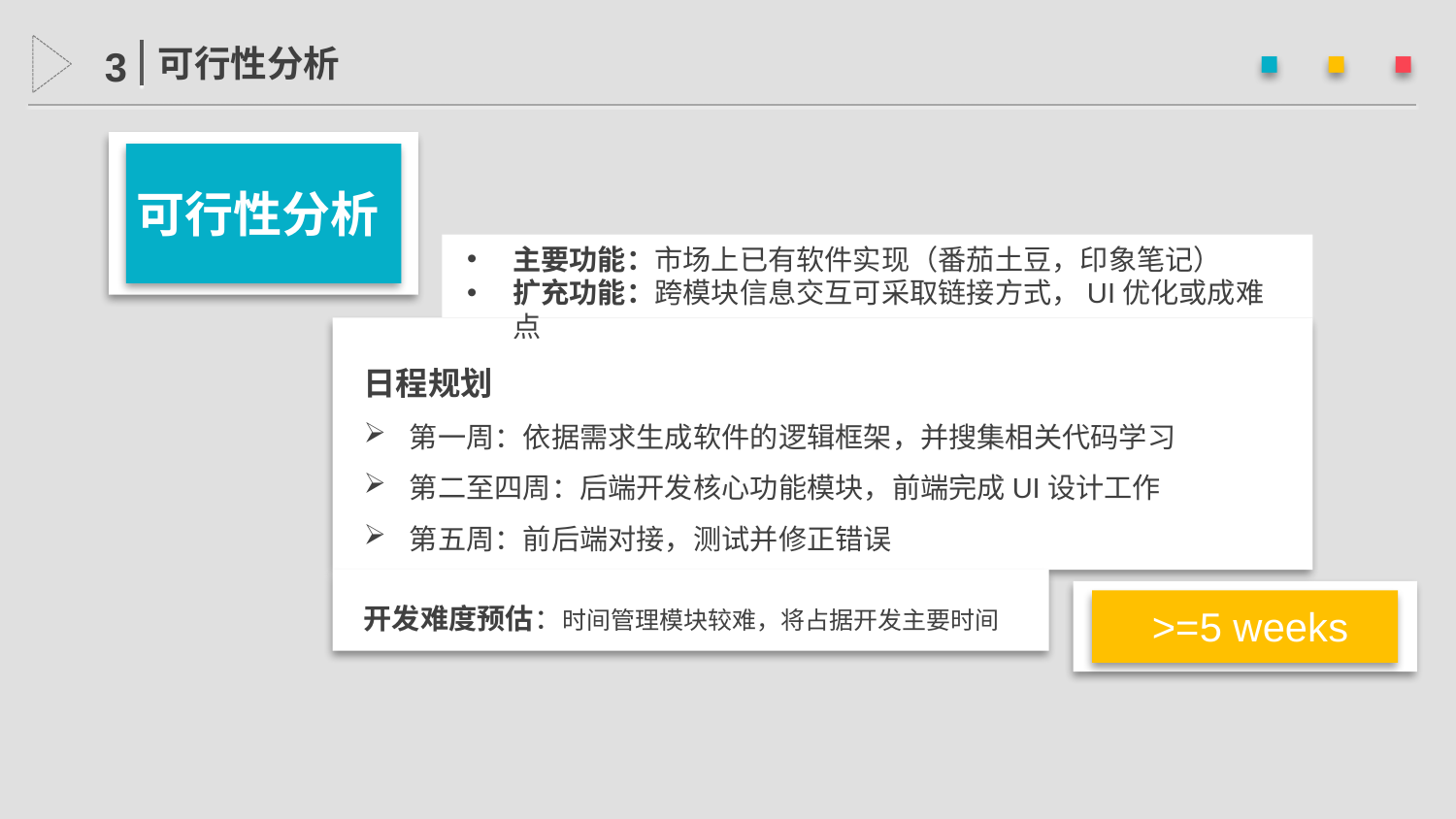

· · ·

可行性分析
3

可行性分析

主要功能：市场上已有软件实现（番茄土豆，印象笔记）
扩充功能：跨模块信息交互可采取链接方式，UI优化或成难点
日程规划
第一周：依据需求生成软件的逻辑框架，并搜集相关代码学习
第二至四周：后端开发核心功能模块，前端完成UI设计工作
第五周：前后端对接，测试并修正错误

开发难度预估：时间管理模块较难，将占据开发主要时间

>=5 weeks